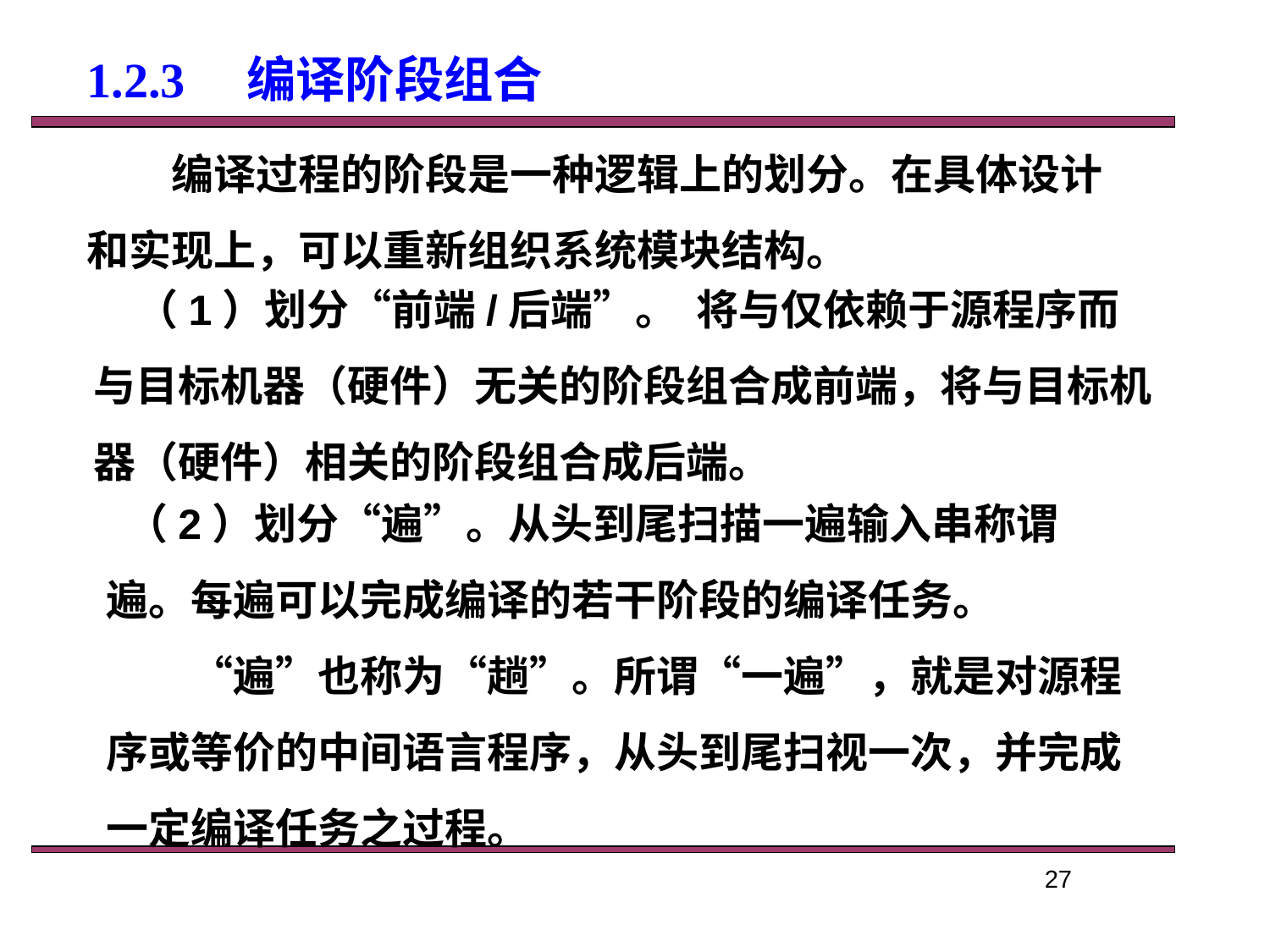

1.2.3　编译阶段组合
　　编译过程的阶段是一种逻辑上的划分。在具体设计和实现上，可以重新组织系统模块结构。
　（1）划分“前端/后端”。  将与仅依赖于源程序而与目标机器（硬件）无关的阶段组合成前端，将与目标机器（硬件）相关的阶段组合成后端。
 （2）划分“遍”。从头到尾扫描一遍输入串称谓遍。每遍可以完成编译的若干阶段的编译任务。
　　“遍”也称为“趟”。所谓“一遍”，就是对源程序或等价的中间语言程序，从头到尾扫视一次，并完成一定编译任务之过程。
27